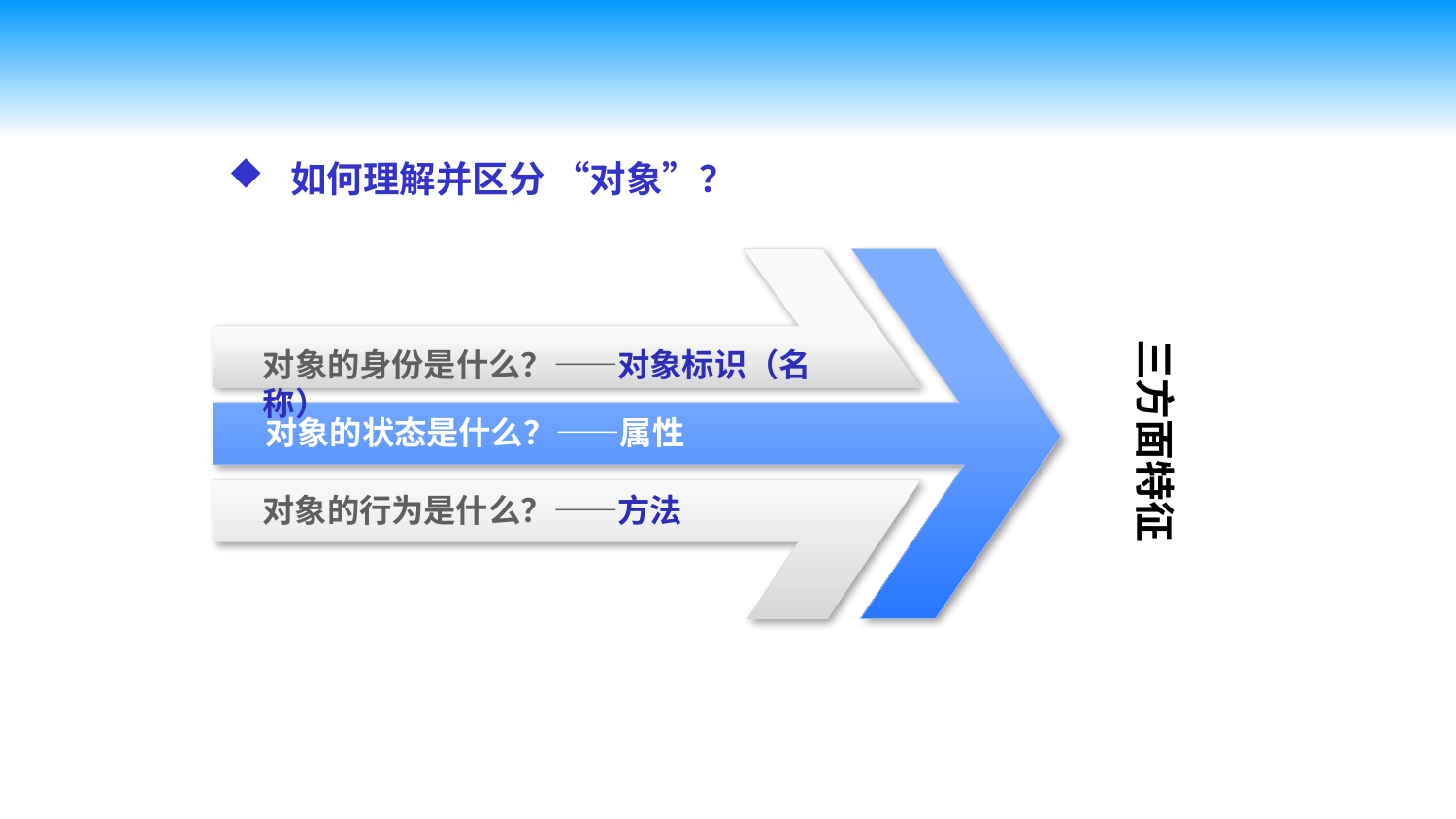

如何理解并区分 “对象”？

对象的身份是什么？——对象标识（名称）
对象的状态是什么？——属性

对象的行为是什么？——方法
三方面特征